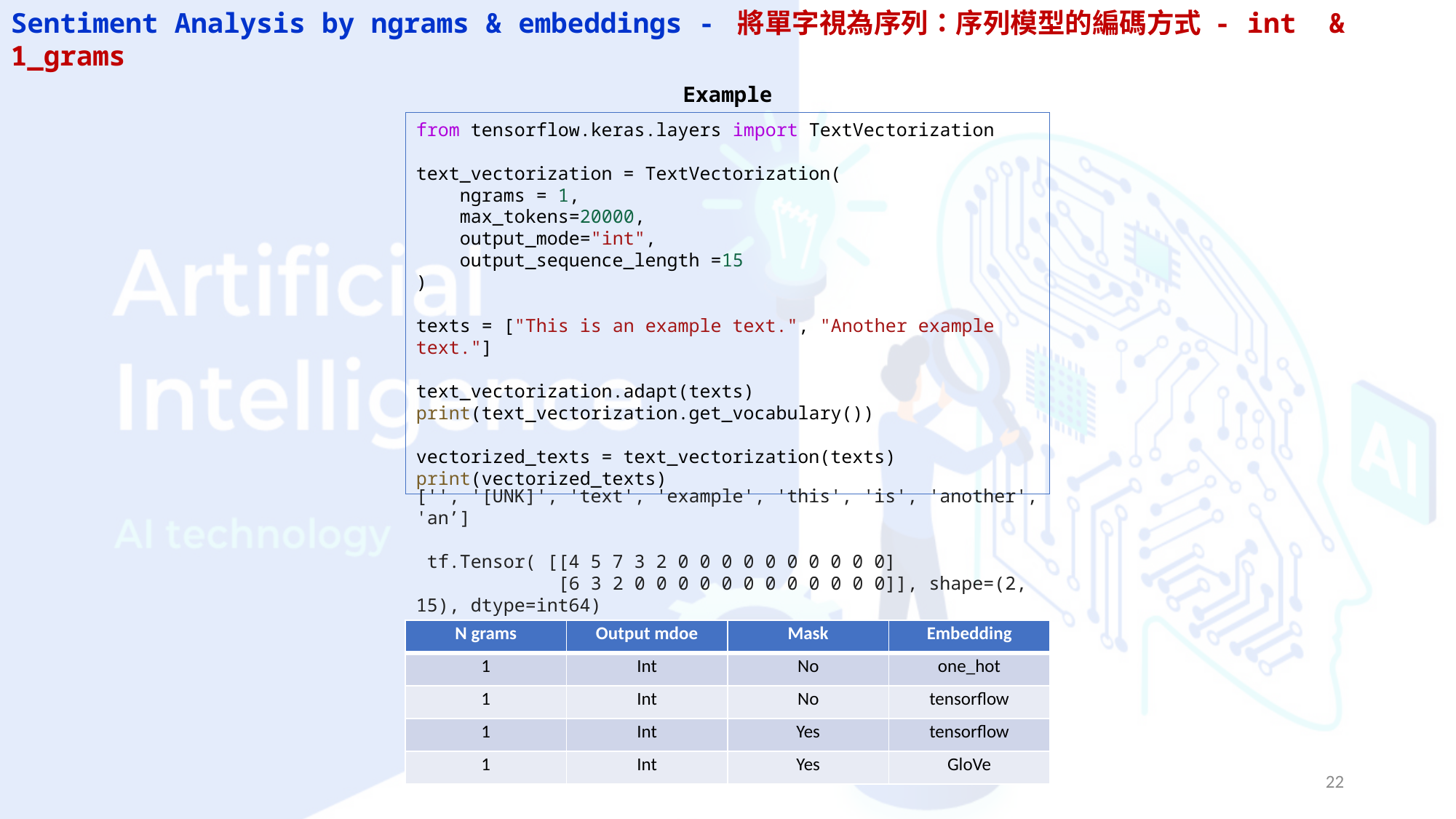

Sentiment Analysis by ngrams & embeddings - 將單字視為序列：序列模型的編碼方式 - int  & 1_grams
Example
from tensorflow.keras.layers import TextVectorization
text_vectorization = TextVectorization(
    ngrams = 1,
    max_tokens=20000,
    output_mode="int",
    output_sequence_length =15
)
texts = ["This is an example text.", "Another example text."]
text_vectorization.adapt(texts)
print(text_vectorization.get_vocabulary())

vectorized_texts = text_vectorization(texts)
print(vectorized_texts)
['', '[UNK]', 'text', 'example', 'this', 'is', 'another', 'an’]

 tf.Tensor( [[4 5 7 3 2 0 0 0 0 0 0 0 0 0 0]
             [6 3 2 0 0 0 0 0 0 0 0 0 0 0 0]], shape=(2, 15), dtype=int64)
| N grams | Output mdoe | Mask | Embedding |
| --- | --- | --- | --- |
| 1 | Int | No | one\_hot |
| 1 | Int | No | tensorflow |
| 1 | Int | Yes | tensorflow |
| 1 | Int | Yes | GloVe |
22